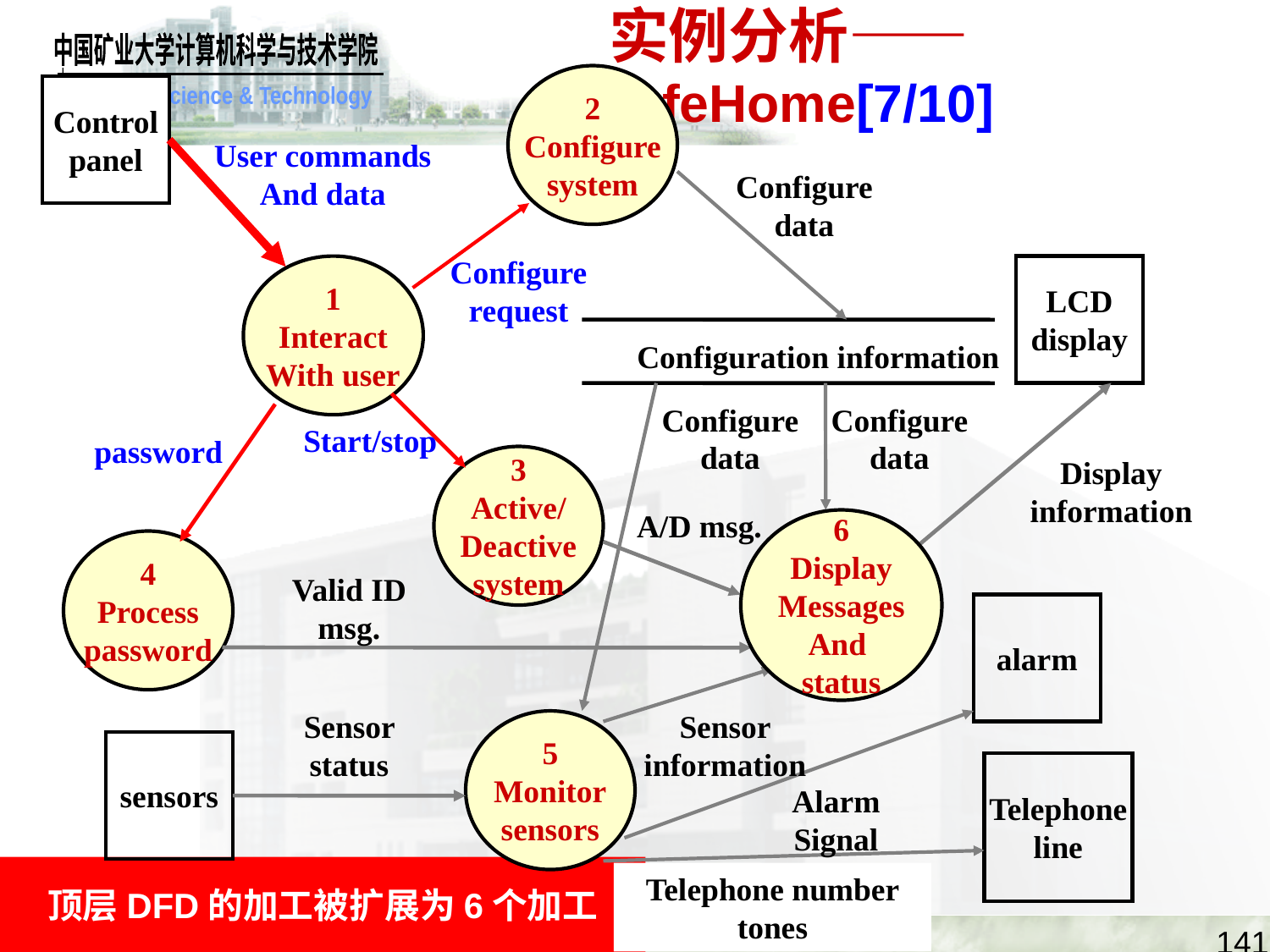

实例分析——SafeHome[7/10]
2
Configure
system
Control
panel
User commands
And data

Configure data

Configure request
1
Interact
With user
LCD
display

Configuration information

Configure data

Configure data

Display information

Start/stop

password
3
Active/
Deactive
system
A/D msg.

6
Display
Messages
And
status
4
Process
password
Valid ID msg.

alarm

Sensor information
Sensor status

5
Monitor
sensors

Alarm Signal
sensors
Telephone
line

Telephone number tones
# 顶层DFD的加工被扩展为6个加工
141